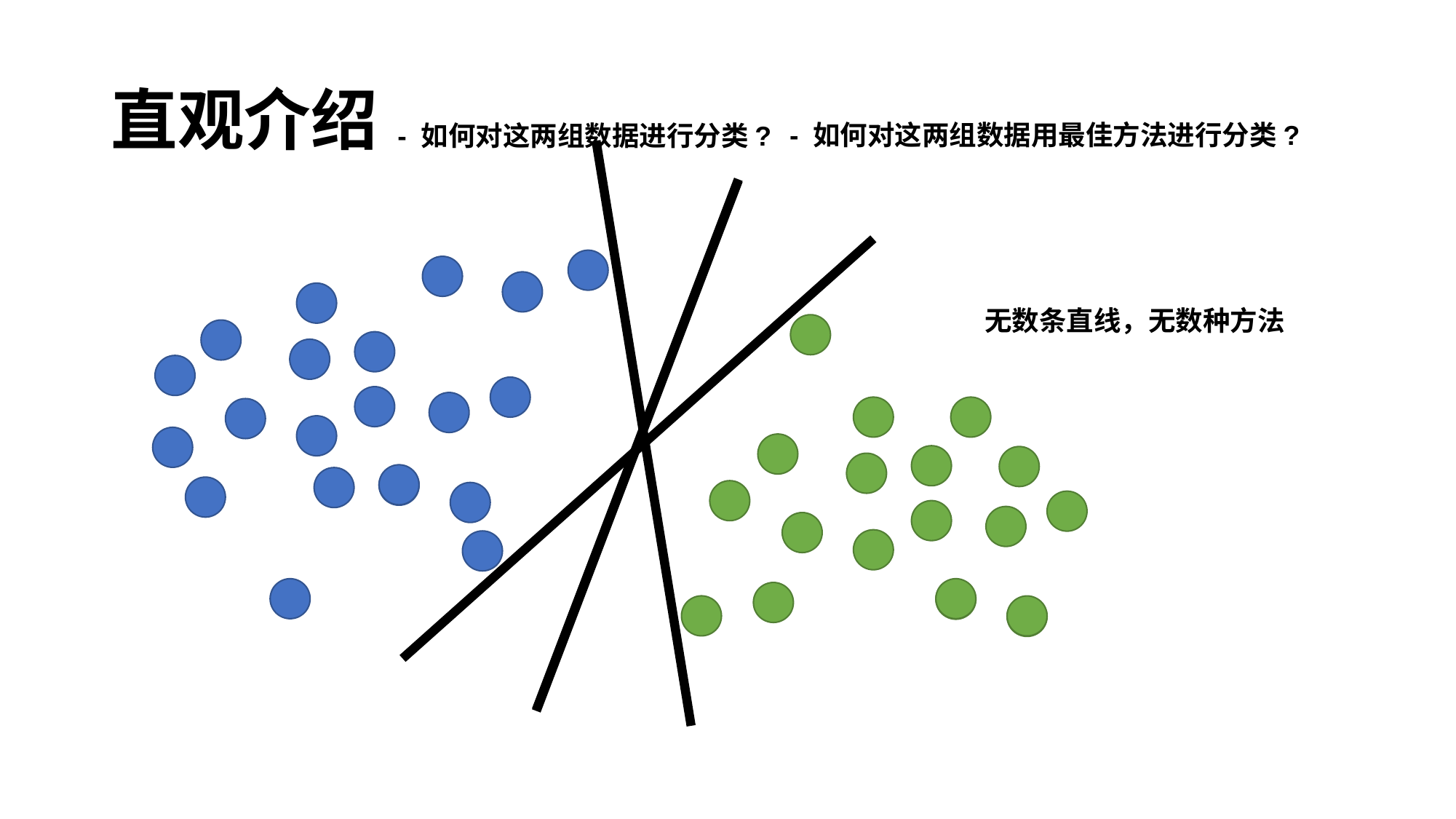

# 直观介绍
- 如何对这两组数据用最佳方法进行分类?
- 如何对这两组数据进行分类?

无数条直线，无数种方法